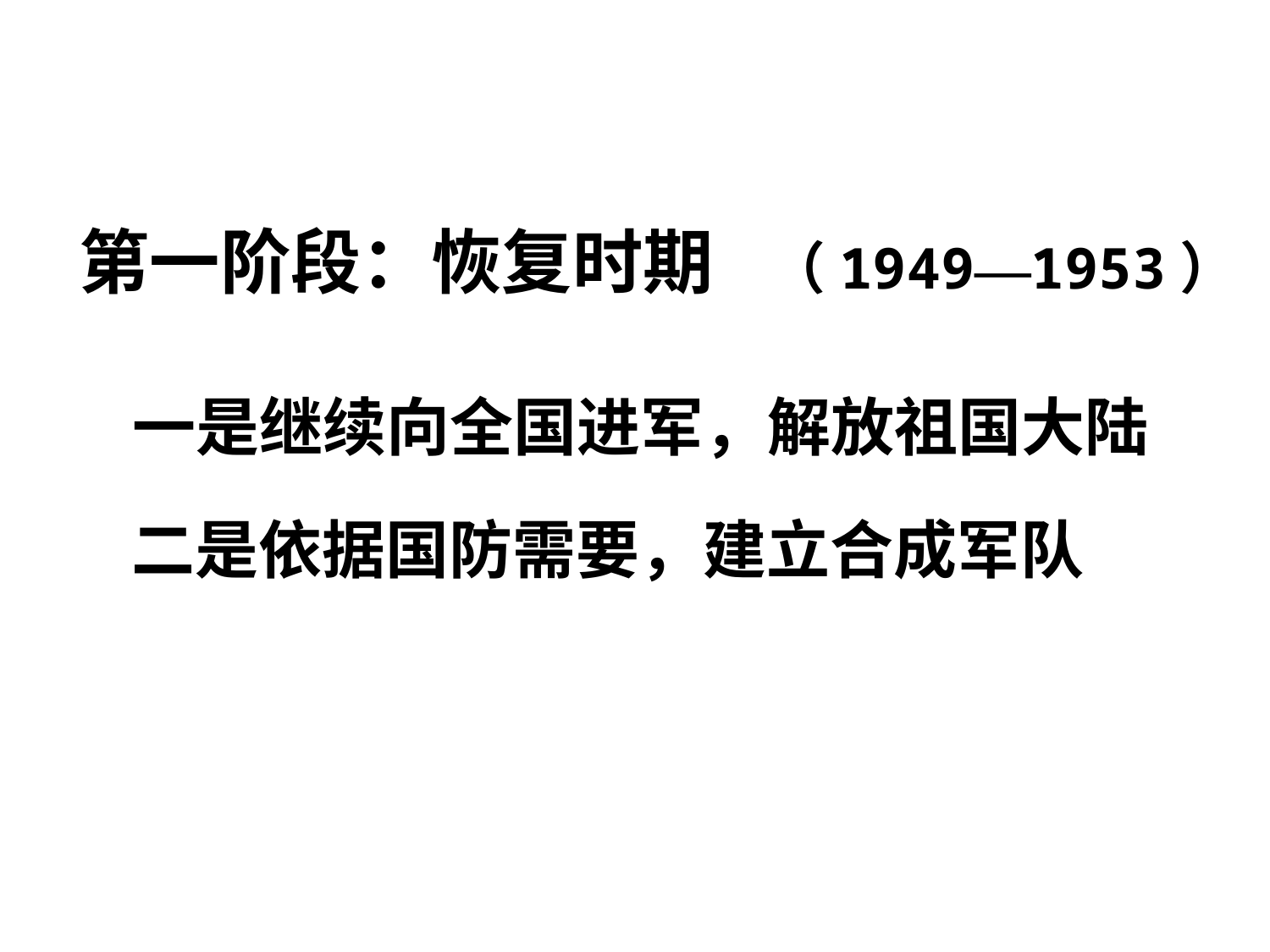

第一阶段：恢复时期
（1949—1953）
一是继续向全国进军，解放祖国大陆
二是依据国防需要，建立合成军队